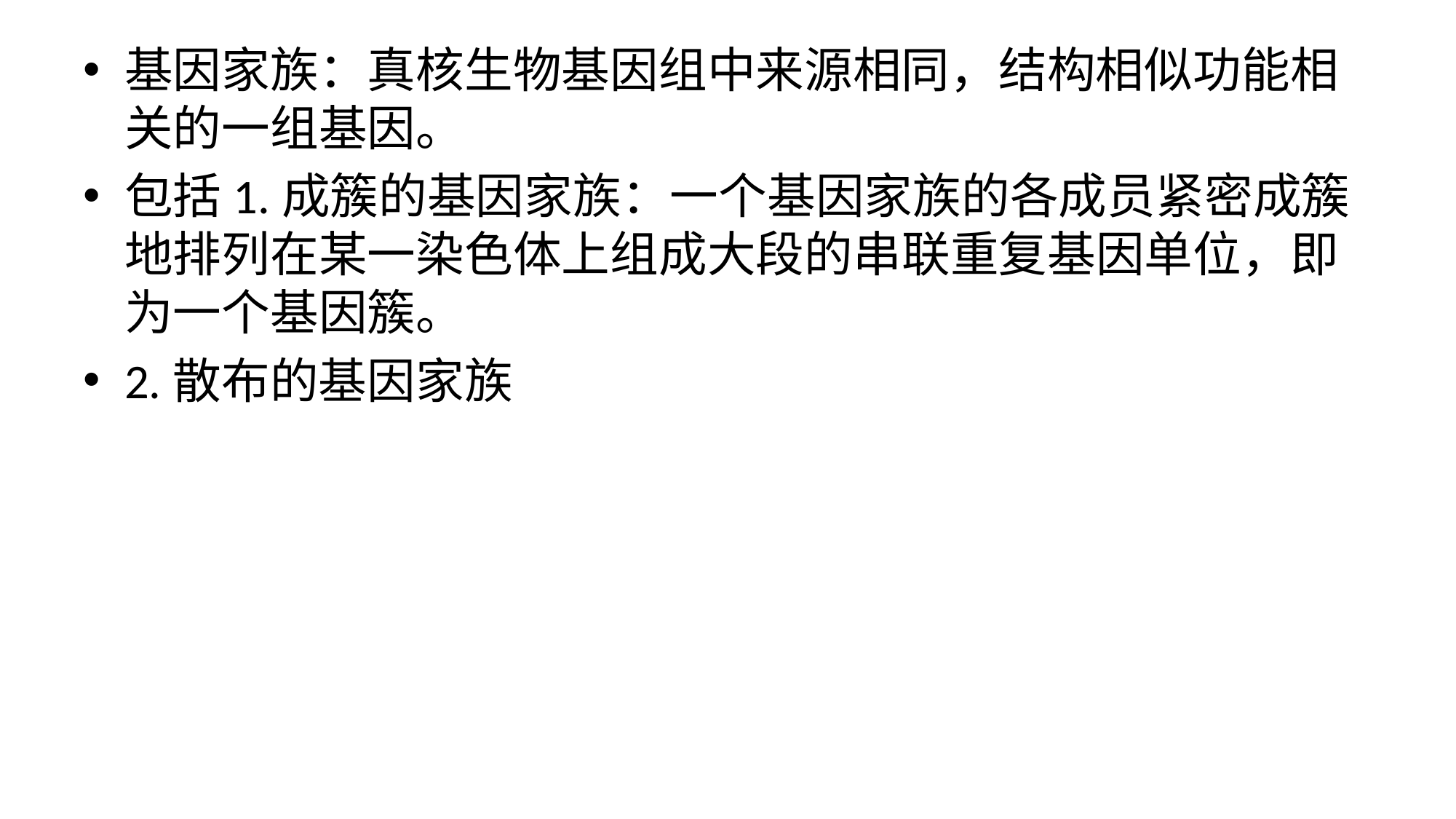

基因家族：真核生物基因组中来源相同，结构相似功能相关的一组基因。
包括1.成簇的基因家族：一个基因家族的各成员紧密成簇地排列在某一染色体上组成大段的串联重复基因单位，即为一个基因簇。
2.散布的基因家族